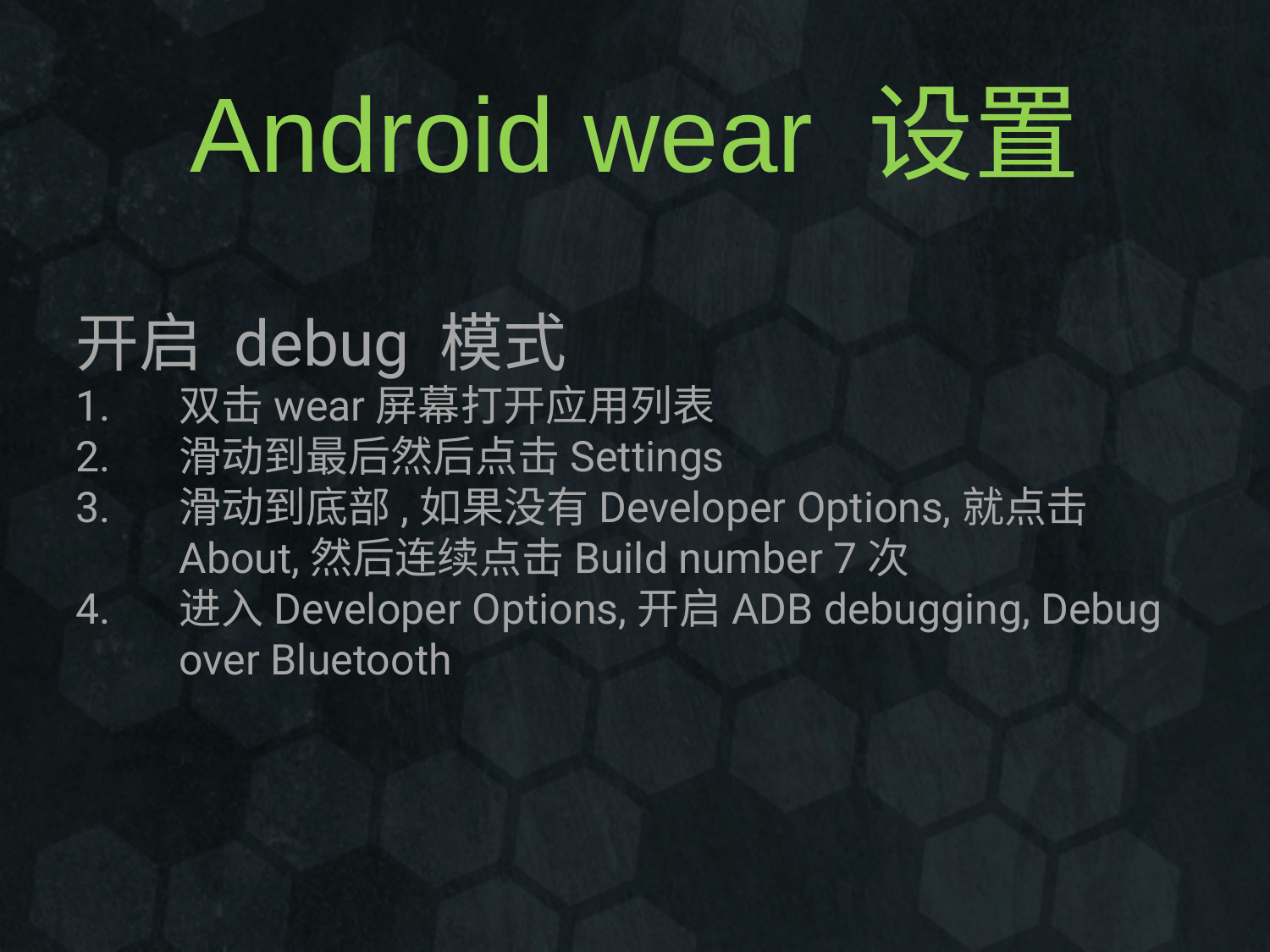

# Android wear 设置
开启 debug 模式
双击wear屏幕打开应用列表
滑动到最后然后点击Settings
滑动到底部,如果没有Developer Options,就点击About,然后连续点击Build number 7次
进入Developer Options,开启ADB debugging, Debug over Bluetooth